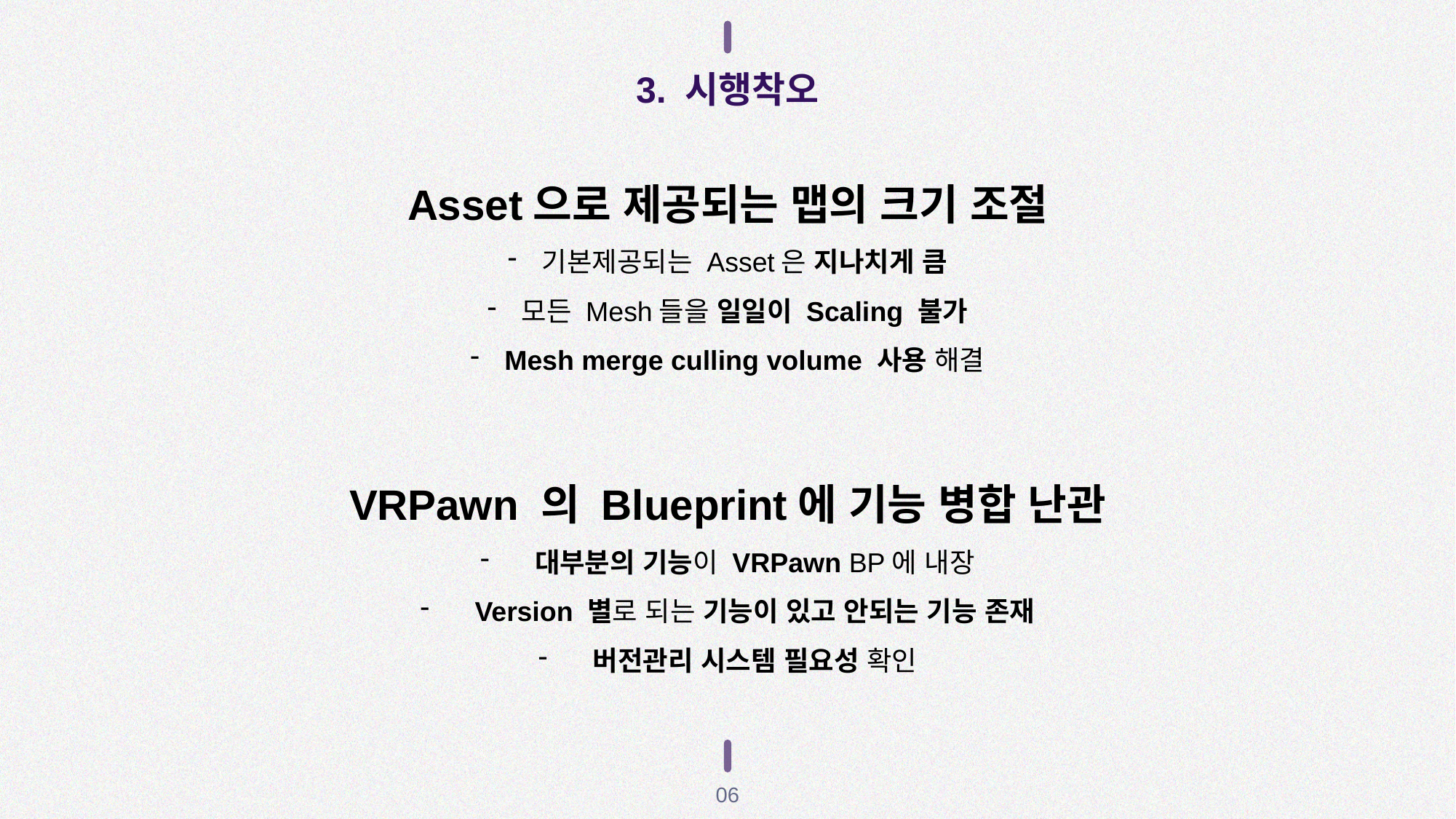

3. 시행착오
Asset으로 제공되는 맵의 크기 조절
기본제공되는 Asset은 지나치게 큼
모든 Mesh들을 일일이 Scaling 불가
Mesh merge culling volume 사용 해결

VRPawn 의 Blueprint에 기능 병합 난관
대부분의 기능이 VRPawn BP에 내장
Version 별로 되는 기능이 있고 안되는 기능 존재
버전관리 시스템 필요성 확인
06